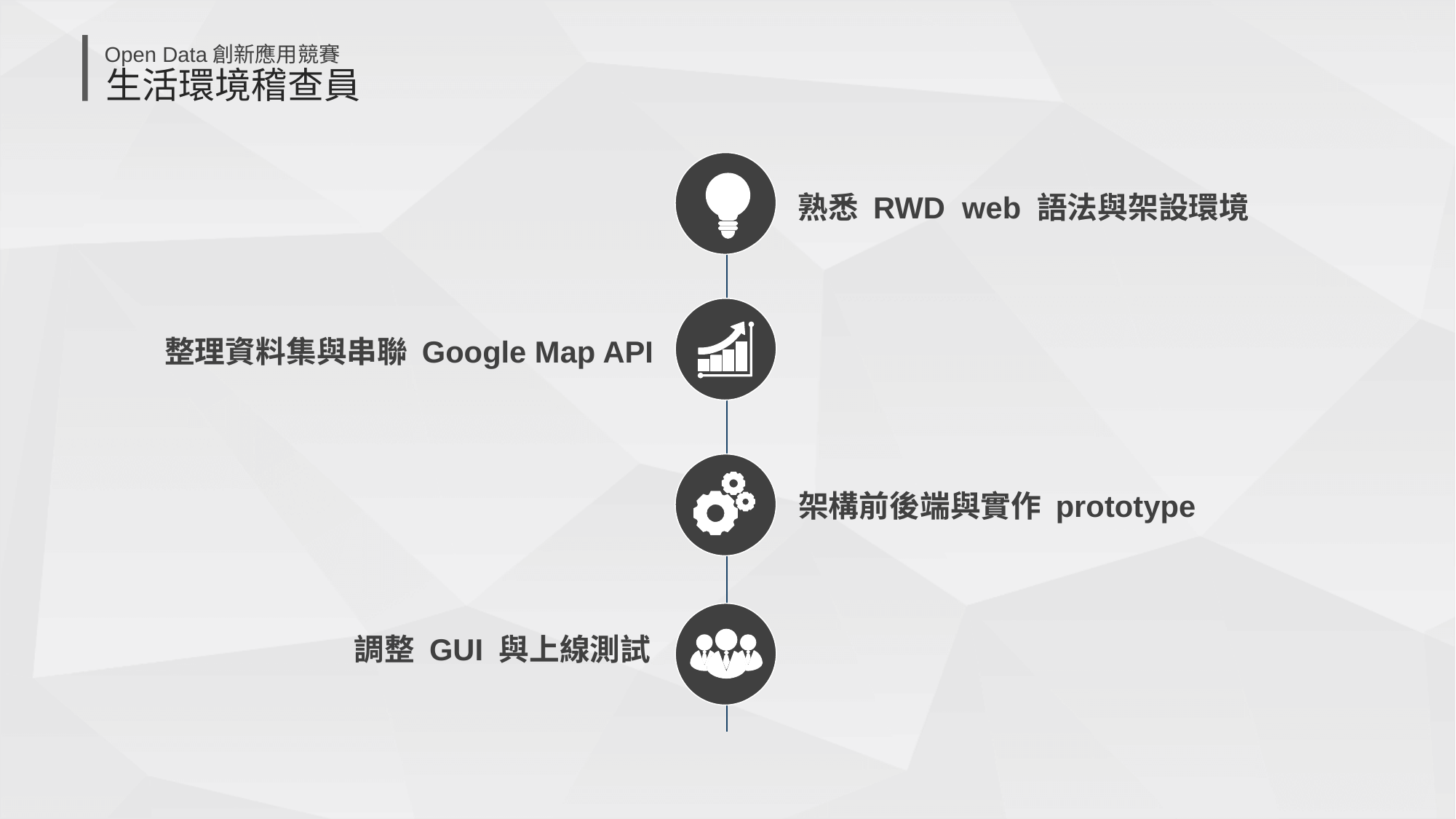

熟悉 RWD  web 語法與架設環境

整理資料集與串聯 Google Map API

架構前後端與實作 prototype

調整 GUI 與上線測試